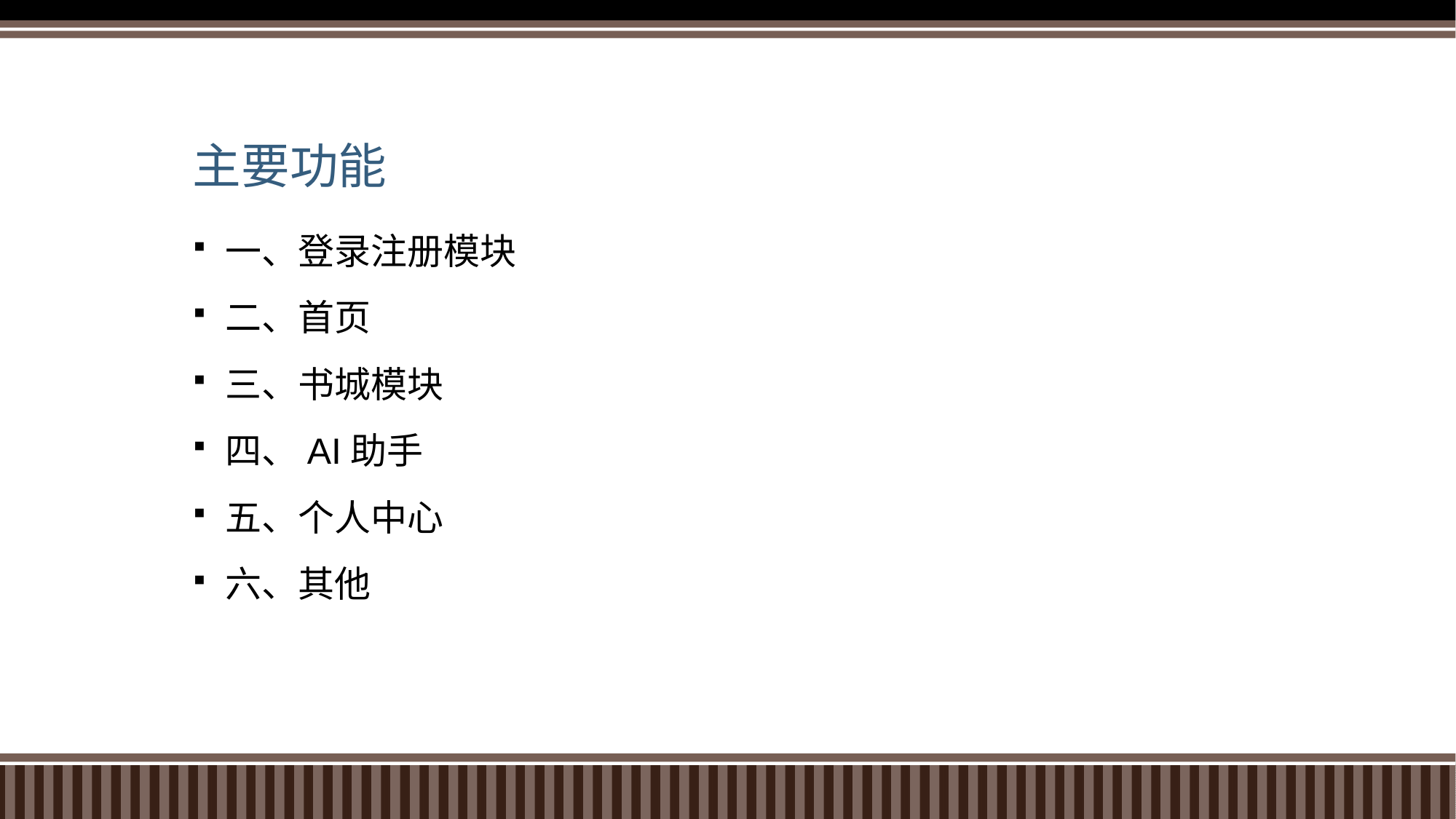

# 主要功能
一、登录注册模块
二、首页
三、书城模块
四、AI助手
五、个人中心
六、其他